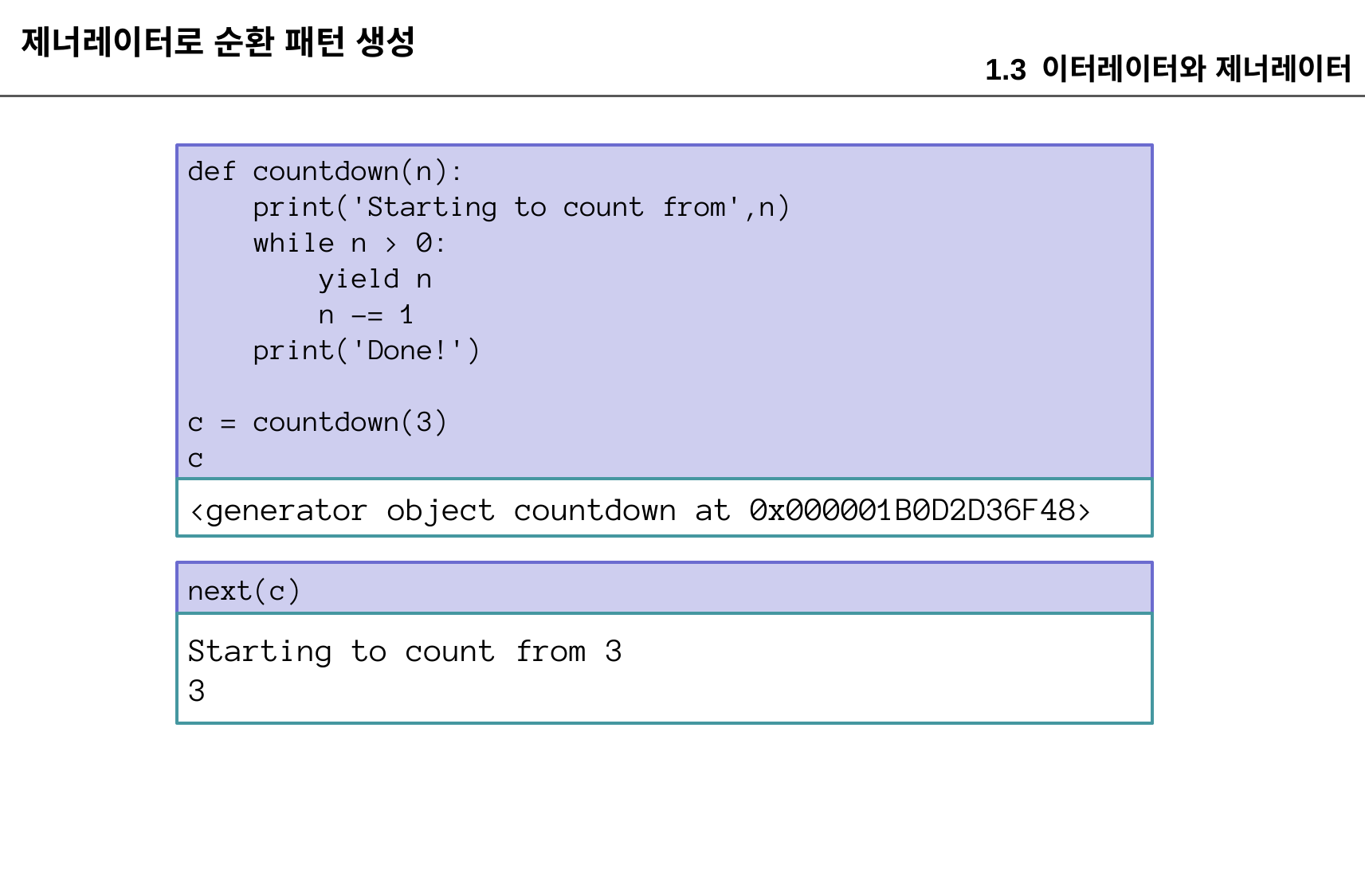

제너레이터로 순환 패턴 생성
1.3 이터레이터와 제너레이터
def countdown(n):
    print('Starting to count from',n)
    while n > 0:
        yield n
        n -= 1
    print('Done!')

c = countdown(3)
c
<generator object countdown at 0x000001B0D2D36F48>
next(c)
Starting to count from 3
3